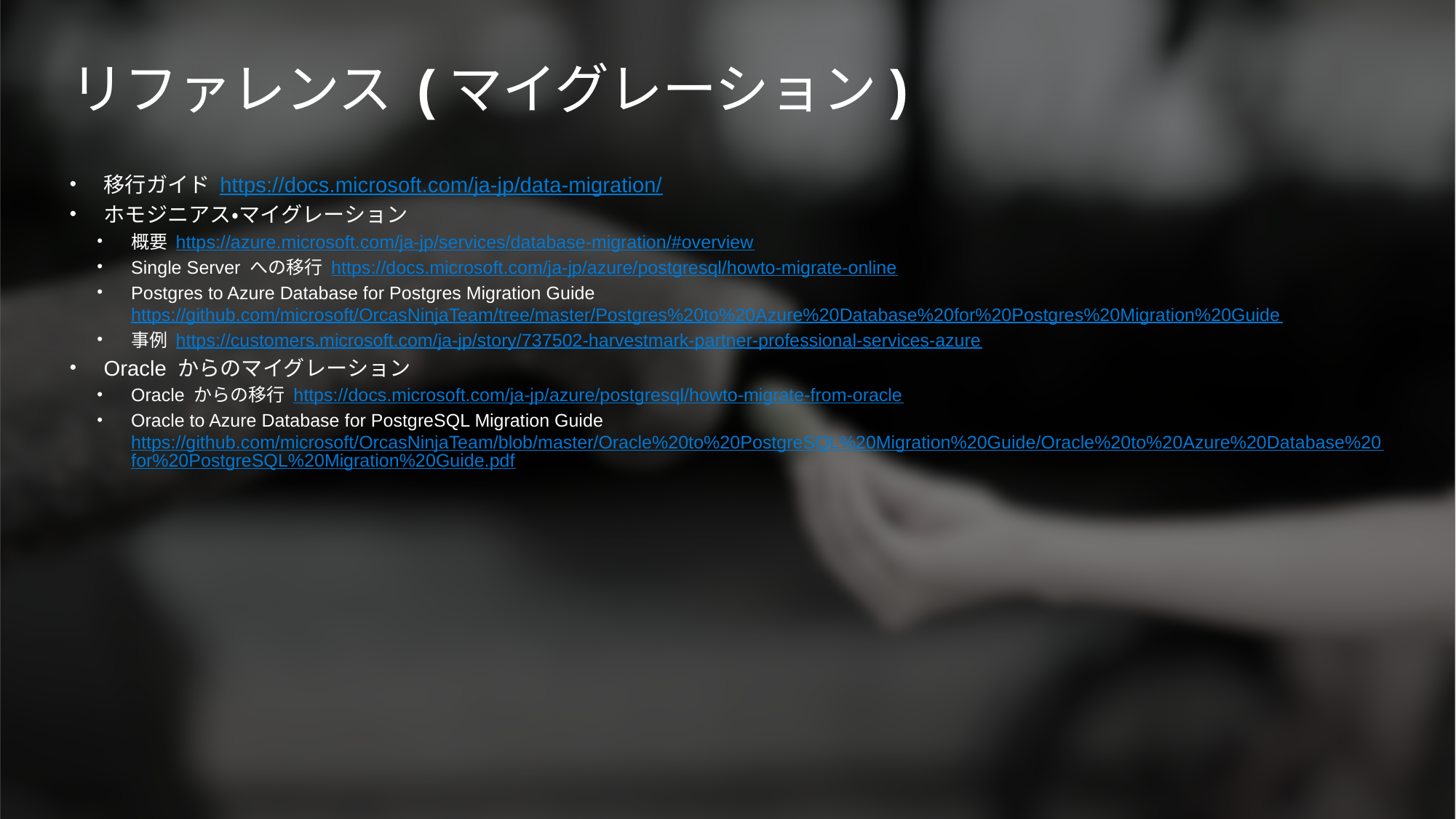

# リファレンス (マイグレーション)
移行ガイド https://docs.microsoft.com/ja-jp/data-migration/
ホモジニアス・マイグレーション
概要 https://azure.microsoft.com/ja-jp/services/database-migration/#overview
Single Server への移行 https://docs.microsoft.com/ja-jp/azure/postgresql/howto-migrate-online
Postgres to Azure Database for Postgres Migration Guide https://github.com/microsoft/OrcasNinjaTeam/tree/master/Postgres%20to%20Azure%20Database%20for%20Postgres%20Migration%20Guide
事例 https://customers.microsoft.com/ja-jp/story/737502-harvestmark-partner-professional-services-azure
Oracle からのマイグレーション
Oracle からの移行 https://docs.microsoft.com/ja-jp/azure/postgresql/howto-migrate-from-oracle
Oracle to Azure Database for PostgreSQL Migration Guide https://github.com/microsoft/OrcasNinjaTeam/blob/master/Oracle%20to%20PostgreSQL%20Migration%20Guide/Oracle%20to%20Azure%20Database%20for%20PostgreSQL%20Migration%20Guide.pdf